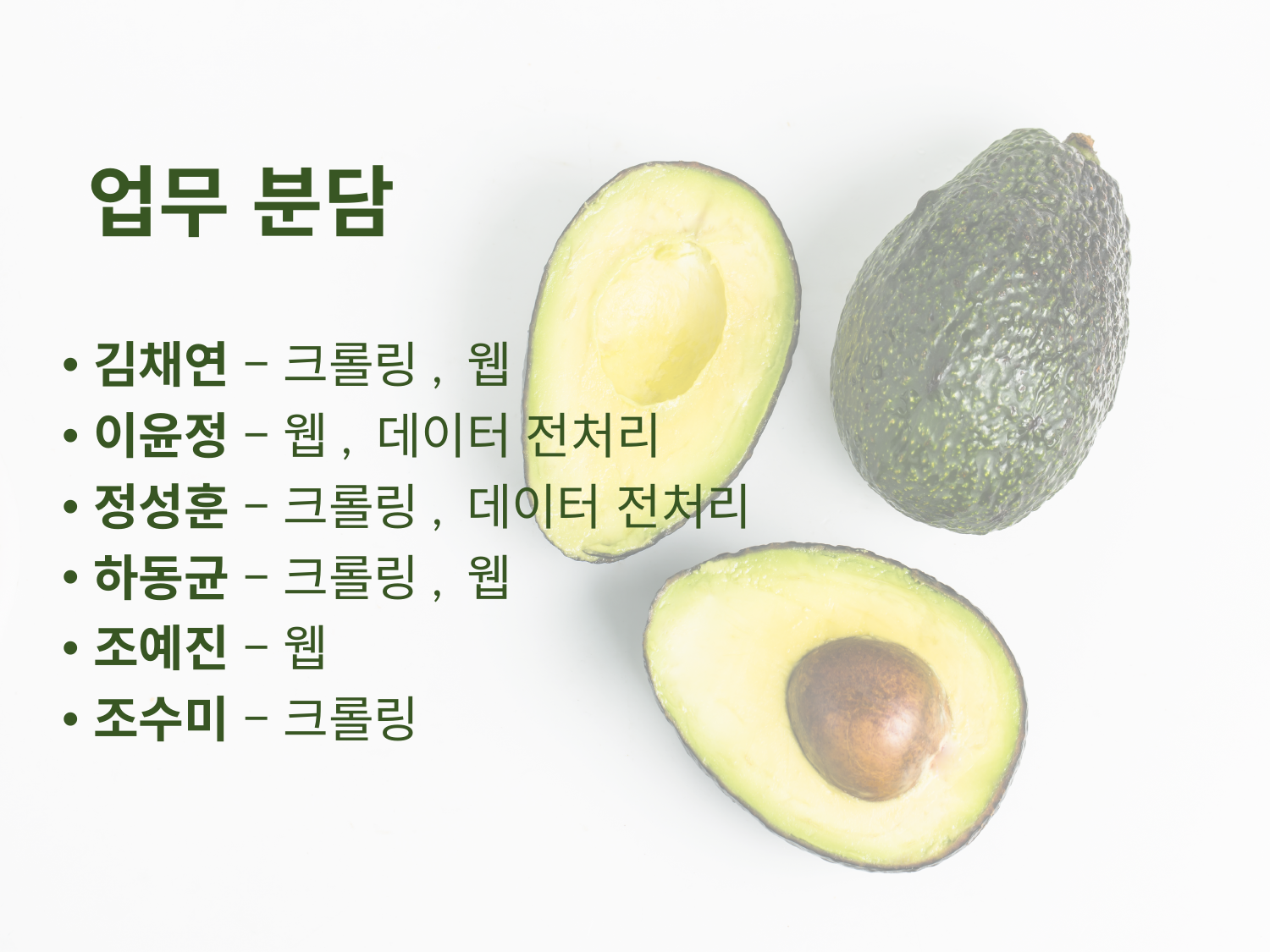

# 업무 분담
김채연 – 크롤링, 웹
이윤정 – 웹, 데이터 전처리
정성훈 – 크롤링, 데이터 전처리
하동균 – 크롤링, 웹
조예진 – 웹
조수미 – 크롤링